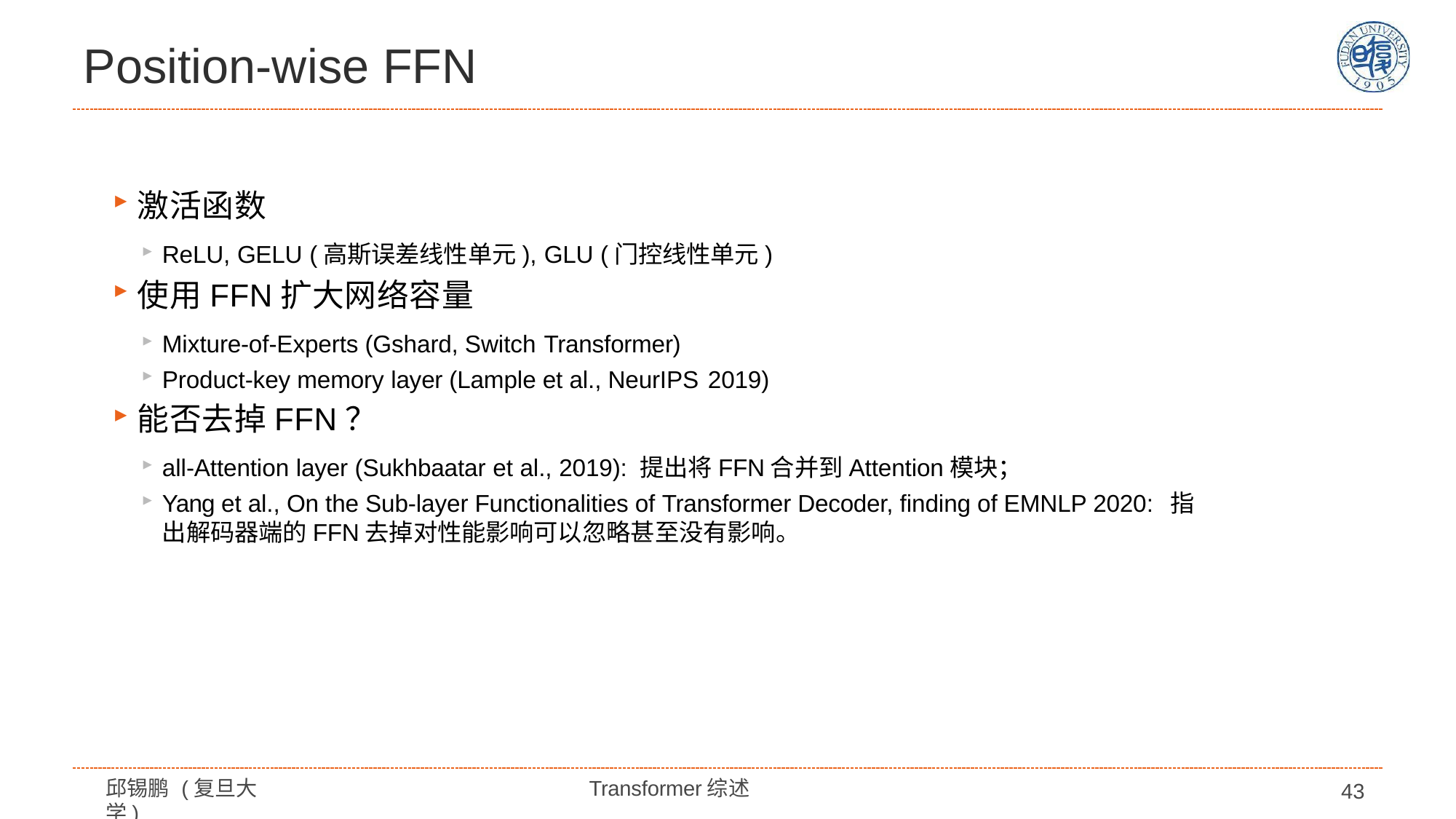

# Position-wise FFN
激活函数
ReLU, GELU (高斯误差线性单元), GLU (门控线性单元)
使用FFN扩大网络容量
Mixture-of-Experts (Gshard, Switch Transformer)
Product-key memory layer (Lample et al., NeurIPS 2019)
能否去掉FFN？
all-Attention layer (Sukhbaatar et al., 2019): 提出将FFN合并到Attention模块；
Yang et al., On the Sub-layer Functionalities of Transformer Decoder, finding of EMNLP 2020: 指 出解码器端的FFN去掉对性能影响可以忽略甚至没有影响。
邱锡鹏 (复旦大学)
Transformer综述
43